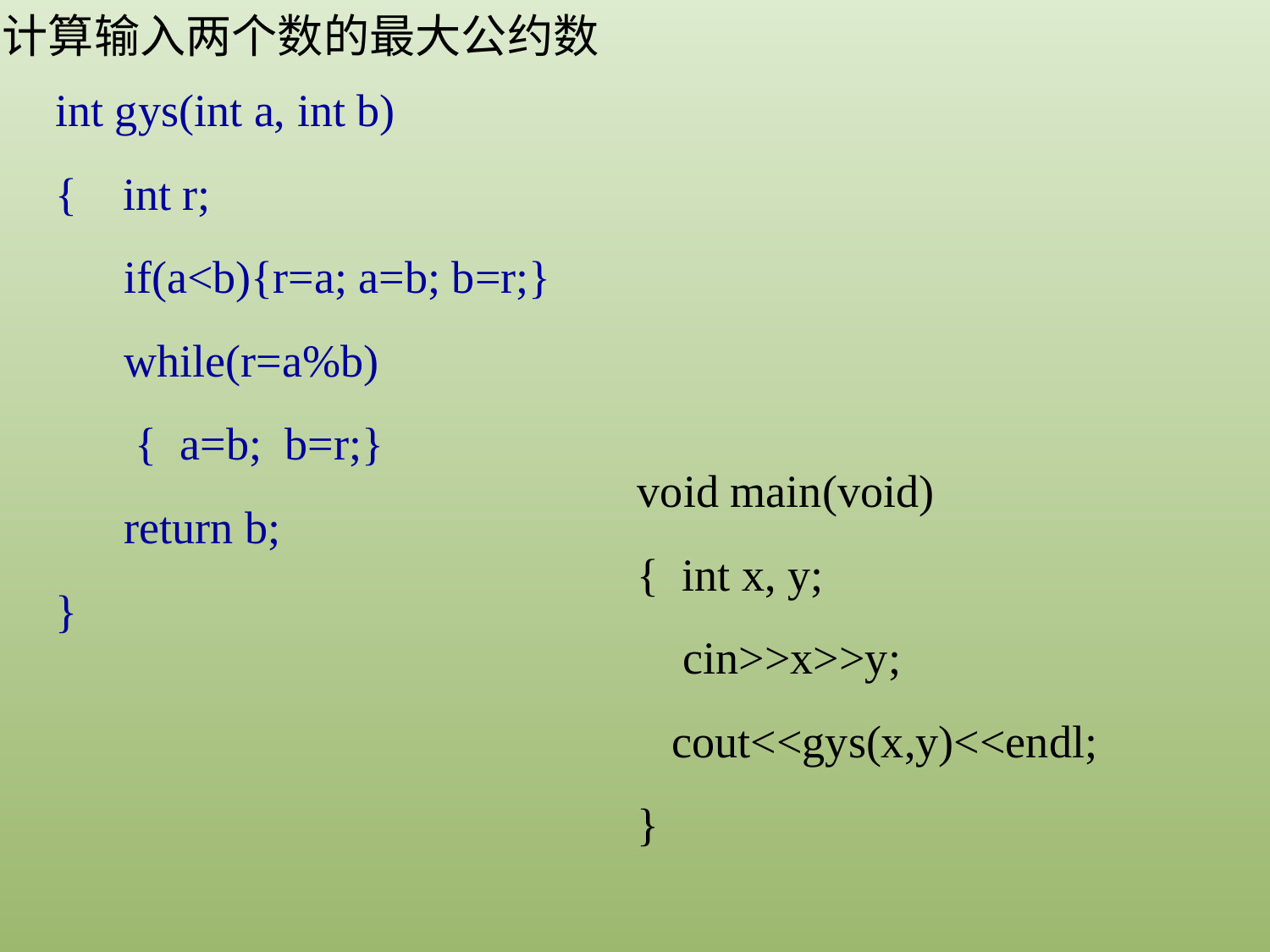

计算输入两个数的最大公约数
int gys(int a, int b)
{    int r;
      if(a<b){r=a; a=b; b=r;}
      while(r=a%b)
       {  a=b;  b=r;}
      return b;
}
void main(void)
{  int x, y;
    cin>>x>>y;
   cout<<gys(x,y)<<endl;
}
202